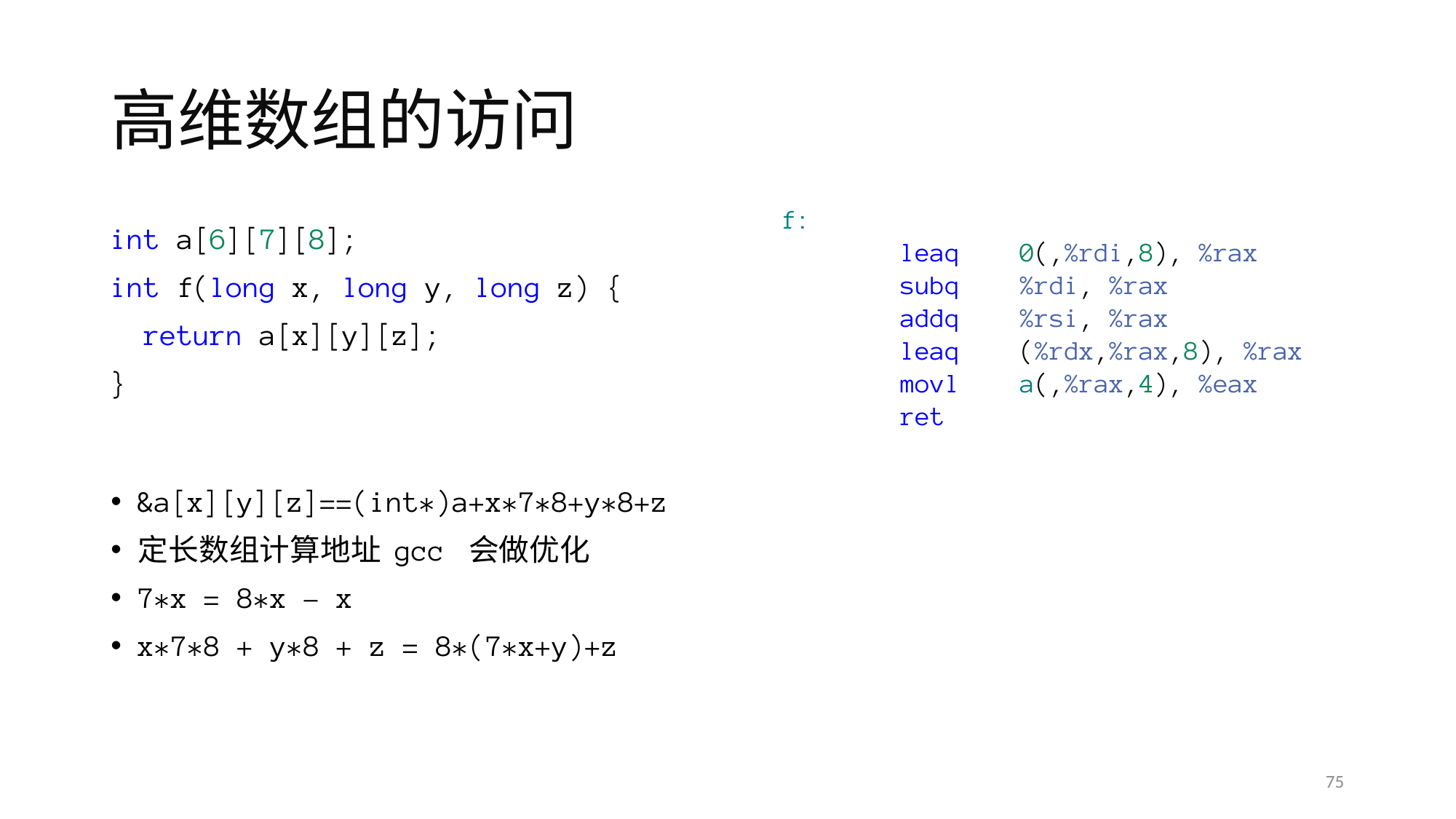

# 高维数组的访问
f:
        leaq    0(,%rdi,8), %rax
        subq    %rdi, %rax
        addq    %rsi, %rax
        leaq    (%rdx,%rax,8), %rax
        movl    a(,%rax,4), %eax
        ret
int a[6][7][8];
int f(long x, long y, long z) {
  return a[x][y][z];
}

&a[x][y][z]==(int*)a+x*7*8+y*8+z
定长数组计算地址 gcc 会做优化
7*x = 8*x – x
x*7*8 + y*8 + z = 8*(7*x+y)+z
75